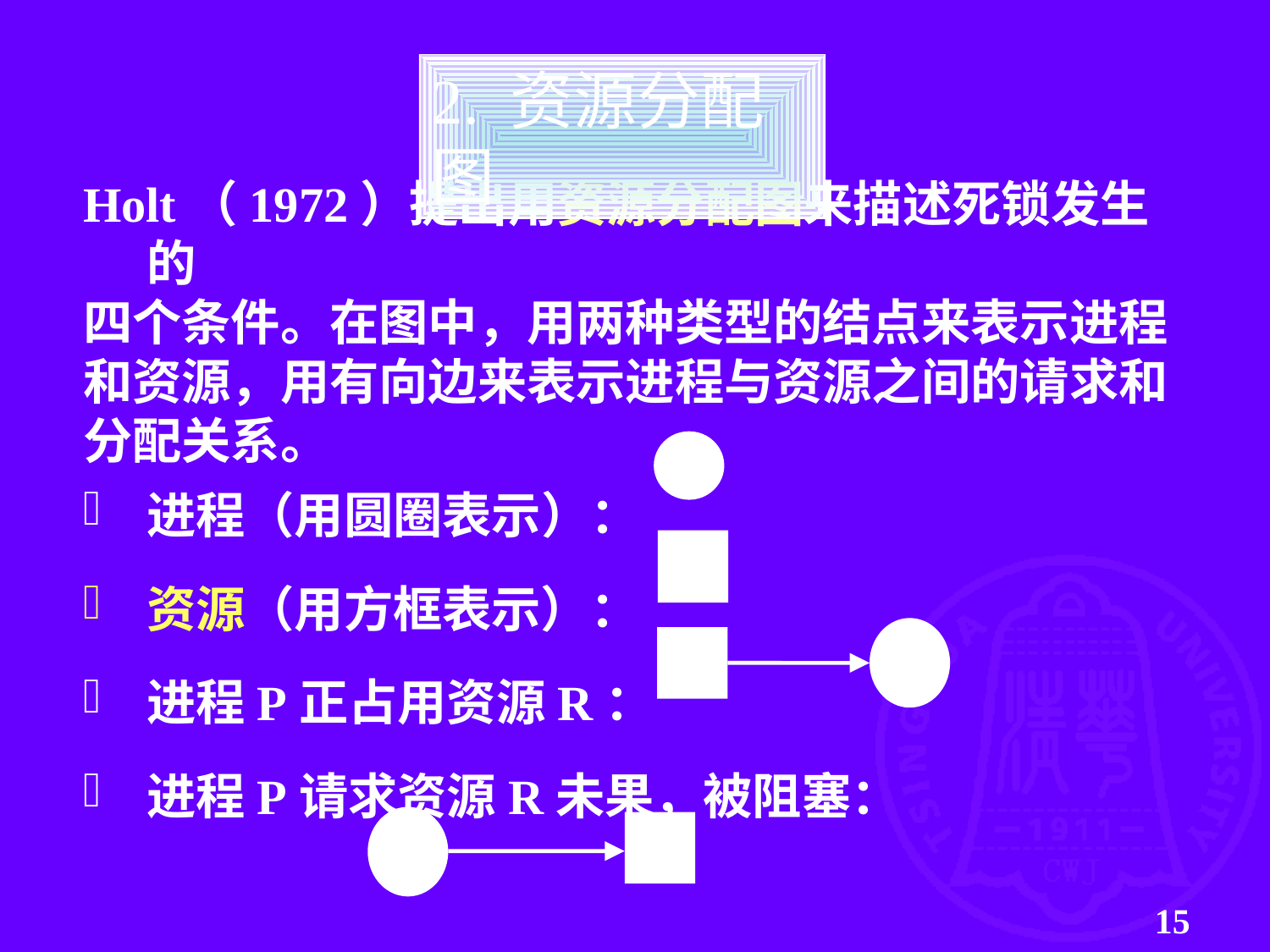

2. 资源分配图
Holt（1972）提出用资源分配图来描述死锁发生的
四个条件。在图中，用两种类型的结点来表示进程
和资源，用有向边来表示进程与资源之间的请求和
分配关系。
进程（用圆圈表示）：
资源（用方框表示）：
进程P正占用资源R：
进程P请求资源R未果，被阻塞：

P
R

P
R